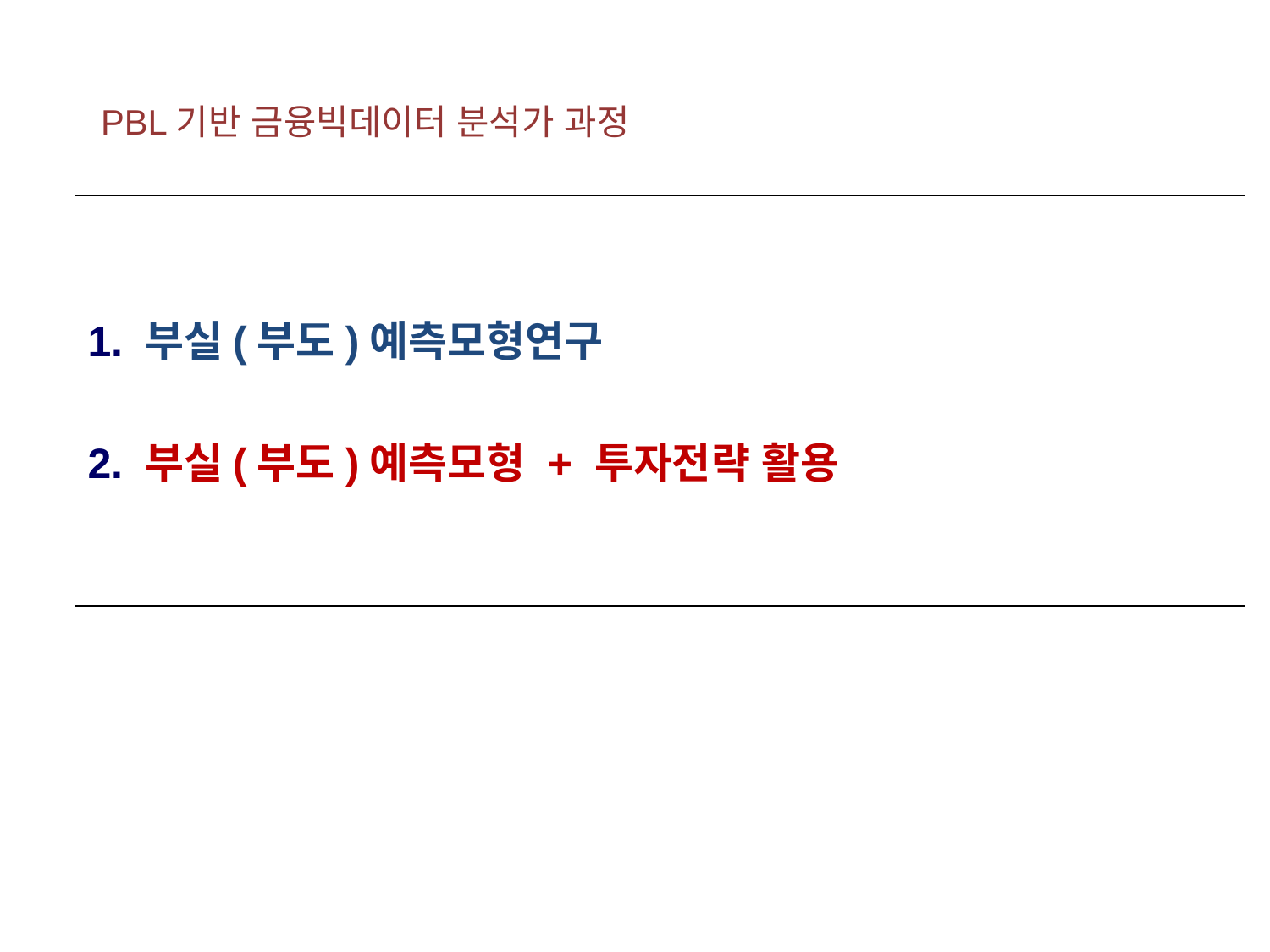

PBL기반 금융빅데이터 분석가 과정

1. 부실(부도)예측모형연구

2. 부실(부도)예측모형 + 투자전략 활용